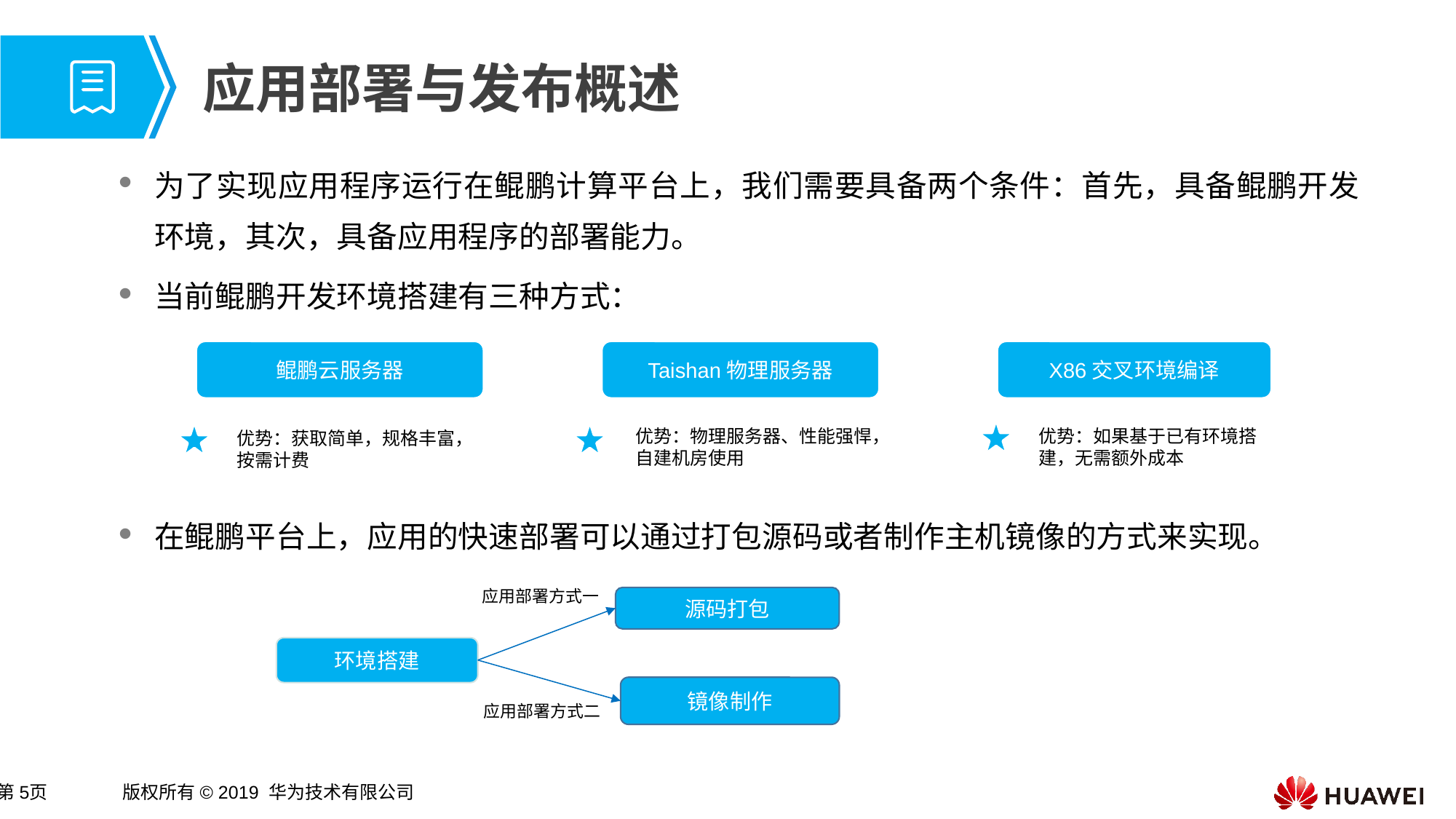

# 应用部署与发布概述
为了实现应用程序运行在鲲鹏计算平台上，我们需要具备两个条件：首先，具备鲲鹏开发环境，其次，具备应用程序的部署能力。
当前鲲鹏开发环境搭建有三种方式：

在鲲鹏平台上，应用的快速部署可以通过打包源码或者制作主机镜像的方式来实现。

鲲鹏云服务器
Taishan物理服务器
X86交叉环境编译
优势：物理服务器、性能强悍，自建机房使用

优势：如果基于已有环境搭建，无需额外成本

优势：获取简单，规格丰富，按需计费

应用部署方式一
源码打包
环境搭建
镜像制作
应用部署方式二